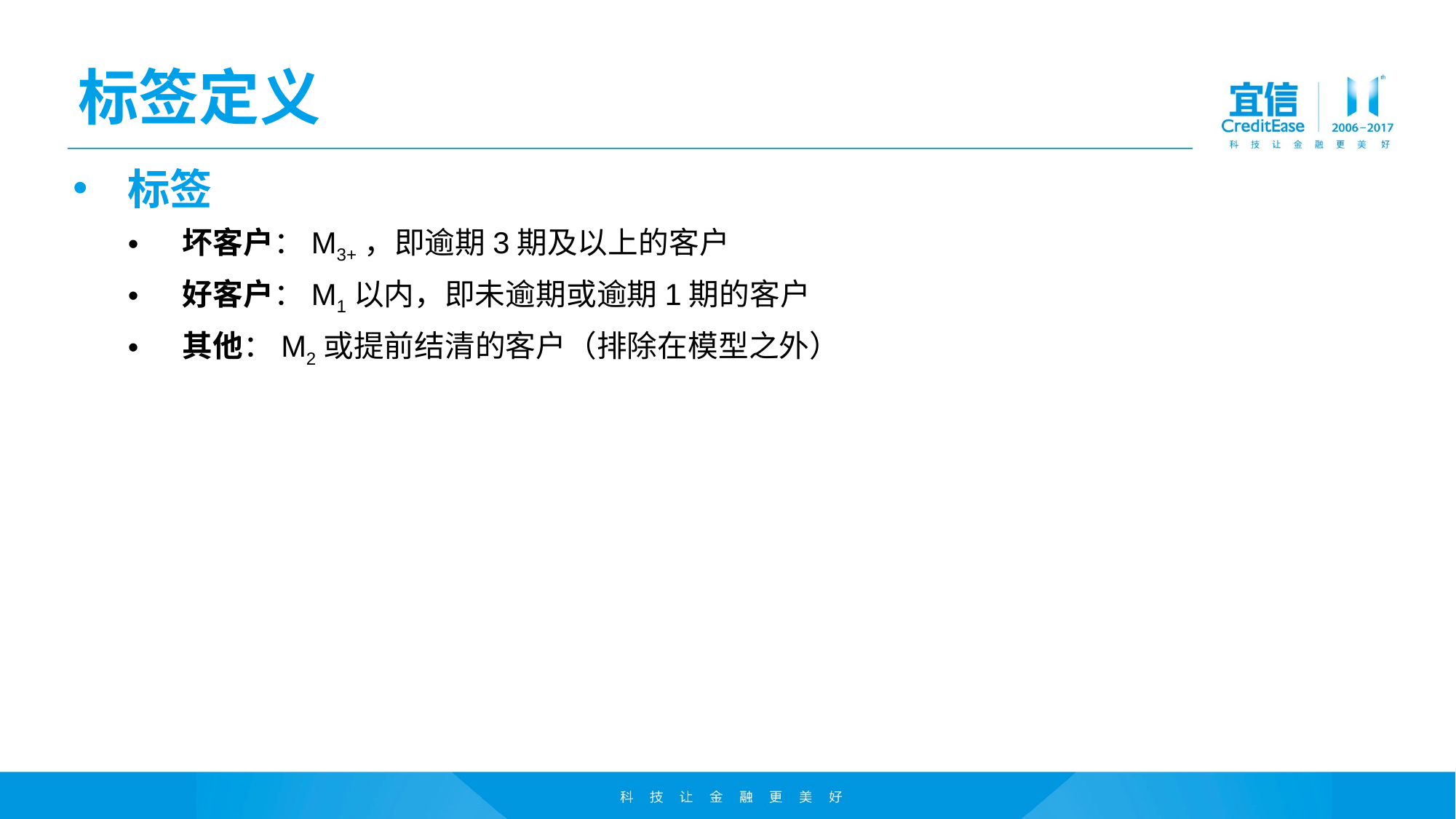

# 标签定义
标签
坏客户：M3+，即逾期3期及以上的客户
好客户：M1以内，即未逾期或逾期1期的客户
其他：M2或提前结清的客户（排除在模型之外）